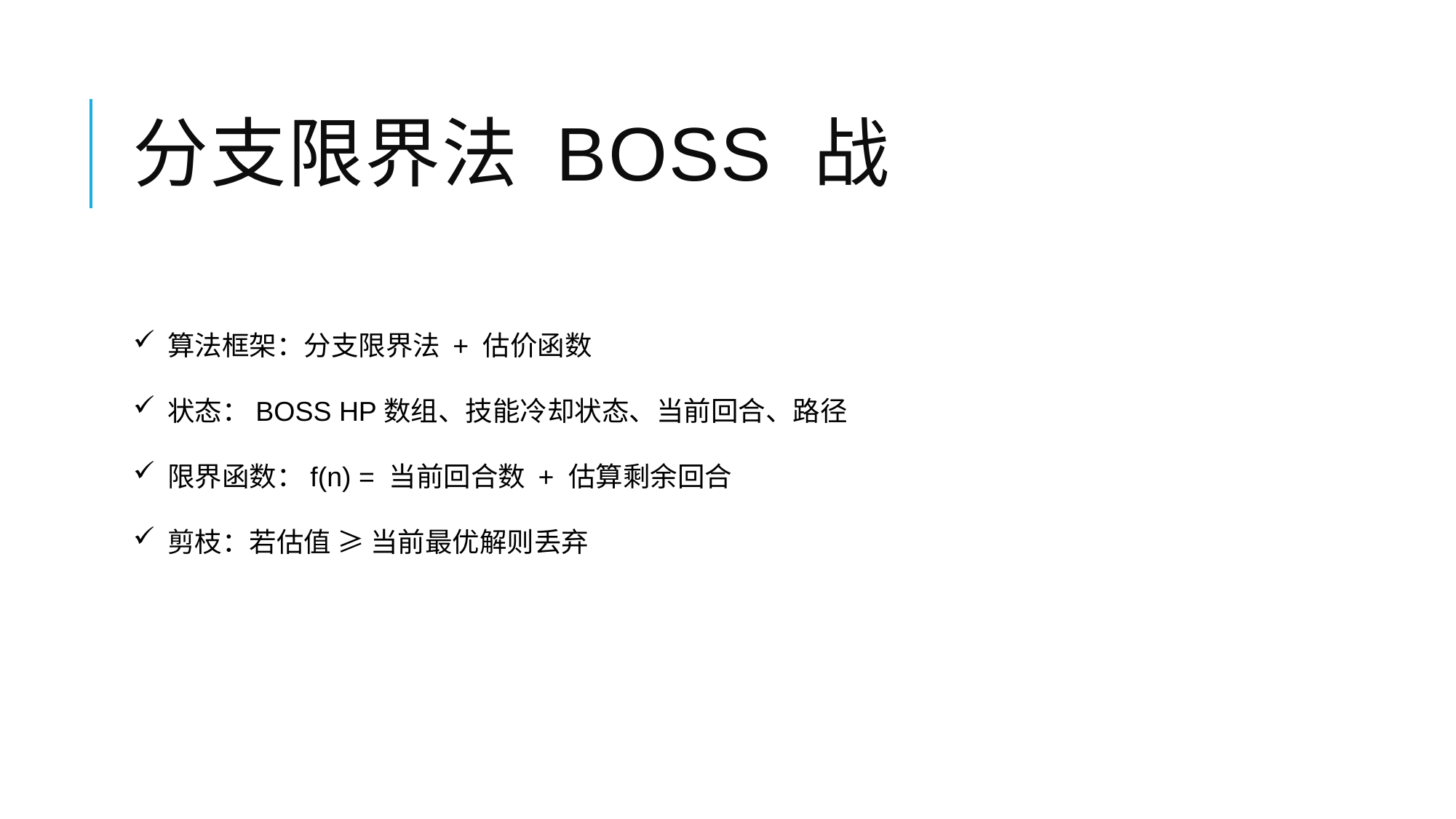

# 分支限界法 Boss 战
算法框架：分支限界法 + 估价函数

状态：BOSS HP数组、技能冷却状态、当前回合、路径

限界函数：f(n) = 当前回合数 + 估算剩余回合

剪枝：若估值 ≥ 当前最优解则丢弃